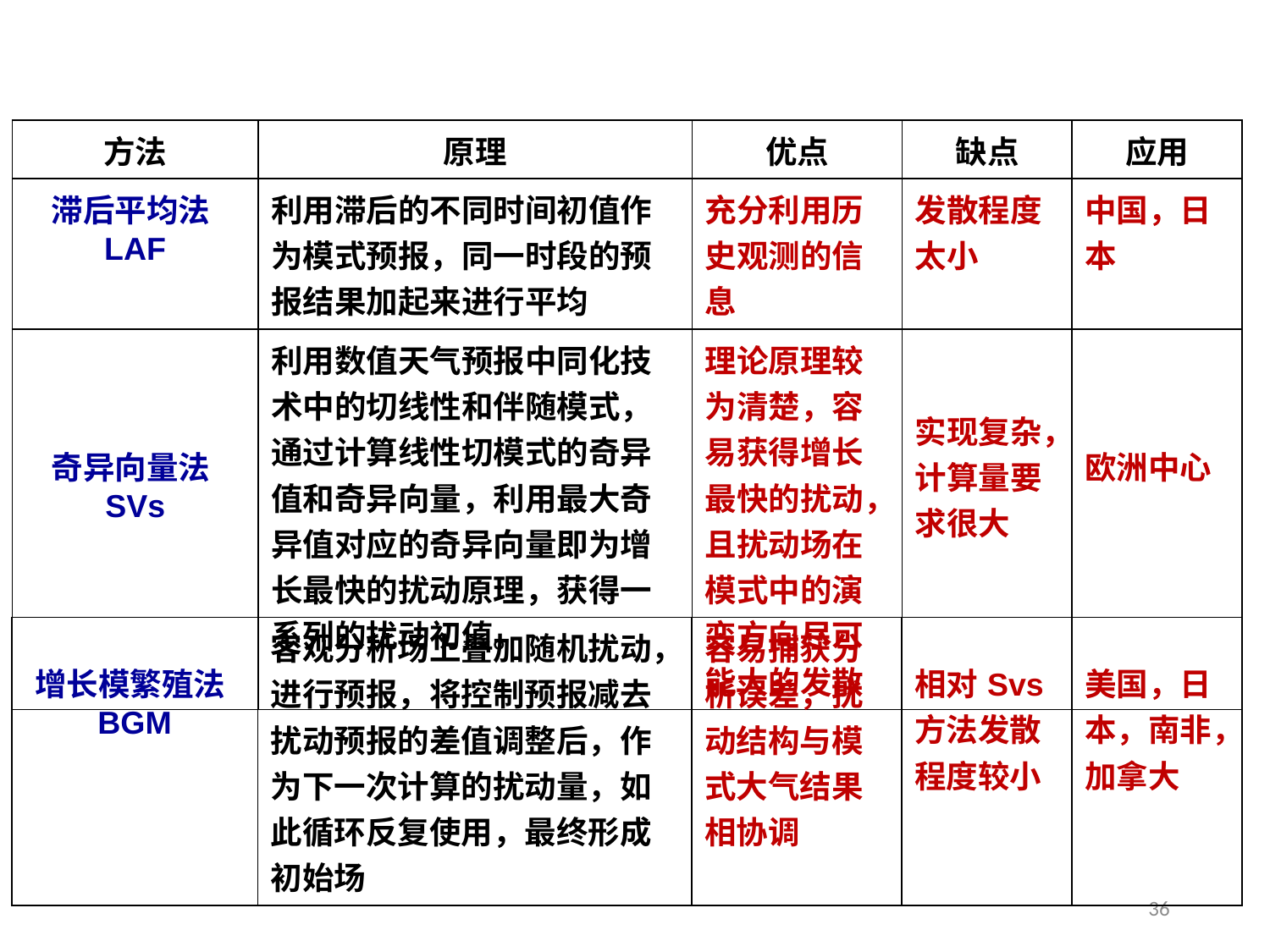

| 方法 | 原理 | 优点 | 缺点 | 应用 |
| --- | --- | --- | --- | --- |
| 滞后平均法LAF | 利用滞后的不同时间初值作为模式预报，同一时段的预报结果加起来进行平均 | 充分利用历史观测的信息 | 发散程度太小 | 中国，日本 |
| 奇异向量法SVs | 利用数值天气预报中同化技术中的切线性和伴随模式，通过计算线性切模式的奇异值和奇异向量，利用最大奇异值对应的奇异向量即为增长最快的扰动原理，获得一系列的扰动初值。 | 理论原理较为清楚，容易获得增长最快的扰动，且扰动场在模式中的演变方向尽可能大的发散 | 实现复杂，计算量要求很大 | 欧洲中心 |
| 增长模繁殖法BGM | 客观分析场上叠加随机扰动，进行预报，将控制预报减去扰动预报的差值调整后，作为下一次计算的扰动量，如此循环反复使用，最终形成初始场 | 容易捕获分析误差，扰动结构与模式大气结果相协调 | 相对Svs方法发散程度较小 | 美国，日本，南非，加拿大 |
| --- | --- | --- | --- | --- |
36